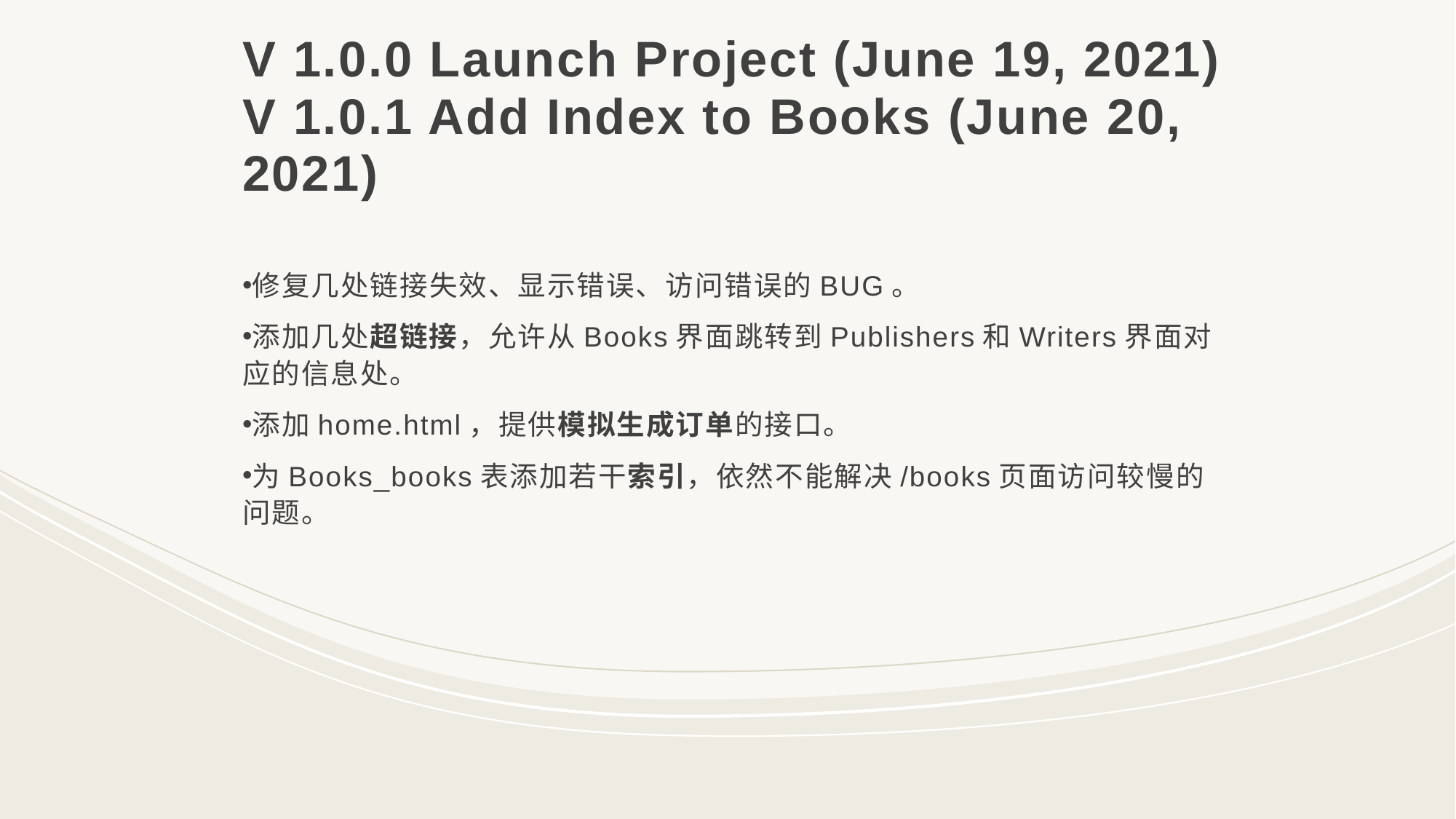

# V 1.0.0 Launch Project (June 19, 2021) V 1.0.1 Add Index to Books (June 20, 2021)

修复几处链接失效、显示错误、访问错误的BUG。
添加几处超链接，允许从Books界面跳转到Publishers和Writers界面对应的信息处。
添加home.html，提供模拟生成订单的接口。
为Books_books表添加若干索引，依然不能解决/books页面访问较慢的问题。